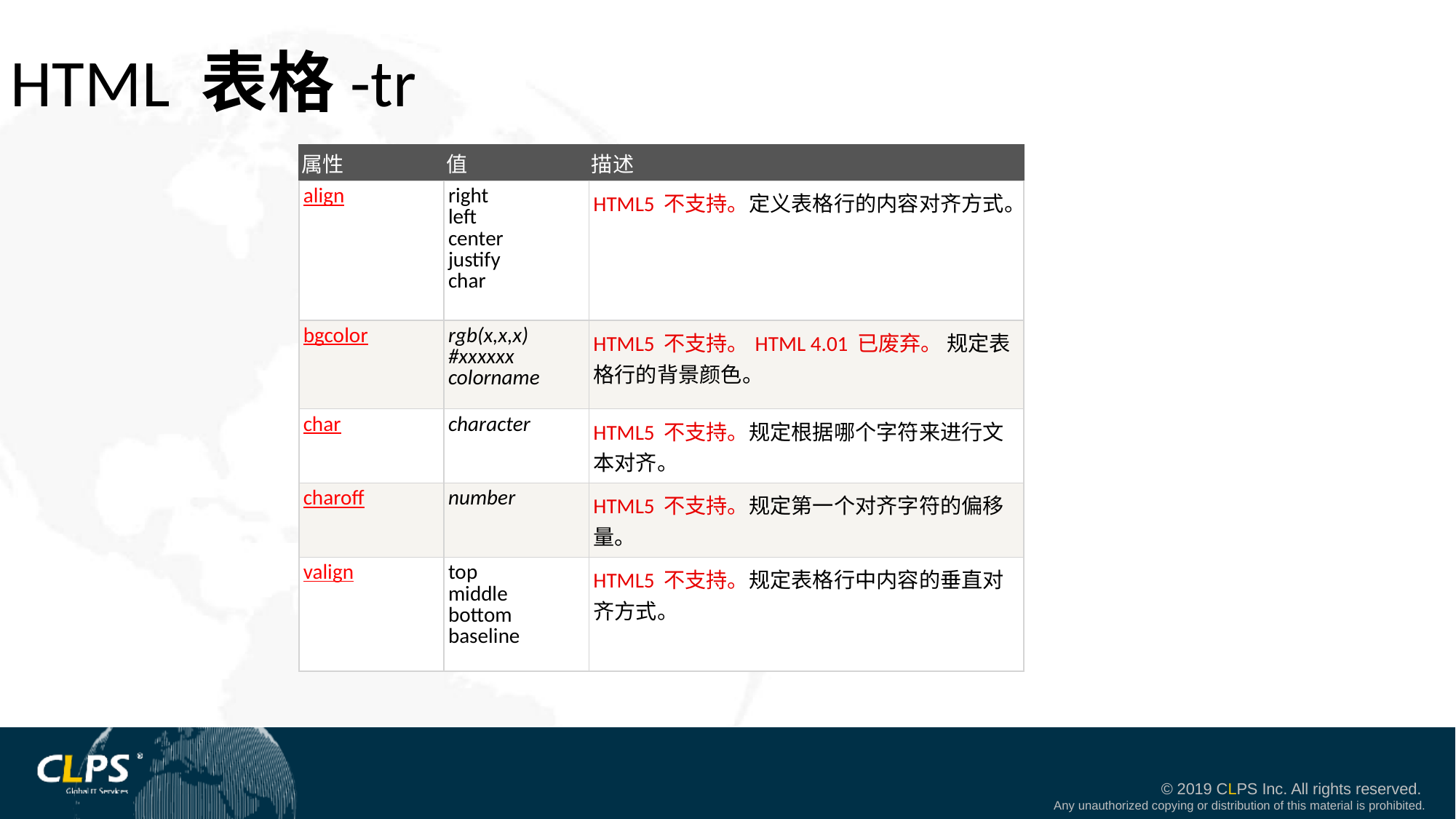

HTML 表格-tr
| 属性 | 值 | 描述 |
| --- | --- | --- |
| align | right left center justify char | HTML5 不支持。定义表格行的内容对齐方式。 |
| bgcolor | rgb(x,x,x) #xxxxxx colorname | HTML5 不支持。HTML 4.01 已废弃。 规定表格行的背景颜色。 |
| char | character | HTML5 不支持。规定根据哪个字符来进行文本对齐。 |
| charoff | number | HTML5 不支持。规定第一个对齐字符的偏移量。 |
| valign | top middle bottom baseline | HTML5 不支持。规定表格行中内容的垂直对齐方式。 |